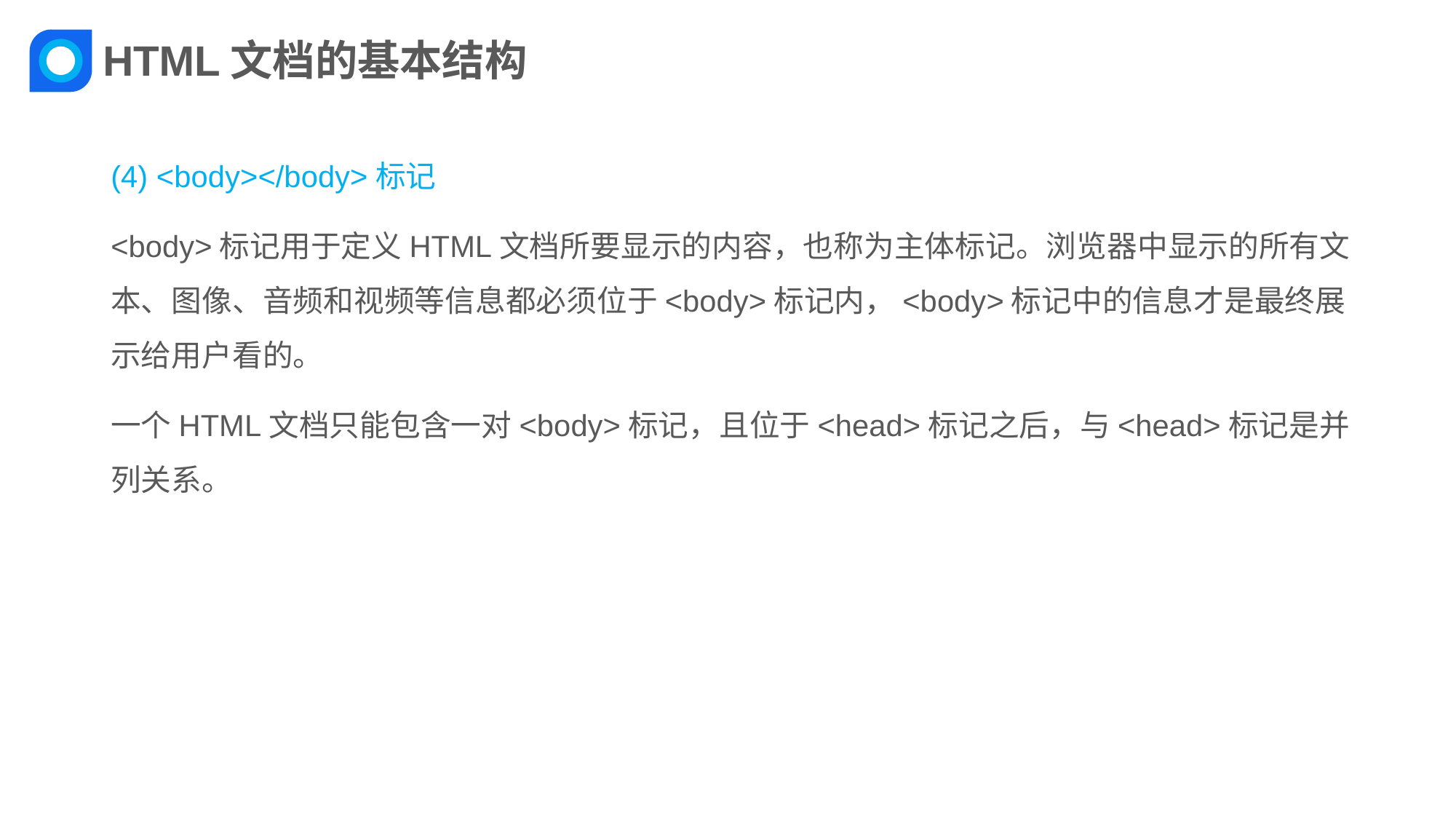

HTML文档的基本结构

(4) <body></body>标记
<body>标记用于定义HTML文档所要显示的内容，也称为主体标记。浏览器中显示的所有文本、图像、音频和视频等信息都必须位于<body>标记内，<body>标记中的信息才是最终展示给用户看的。
一个HTML文档只能包含一对<body>标记，且位于<head>标记之后，与<head>标记是并列关系。